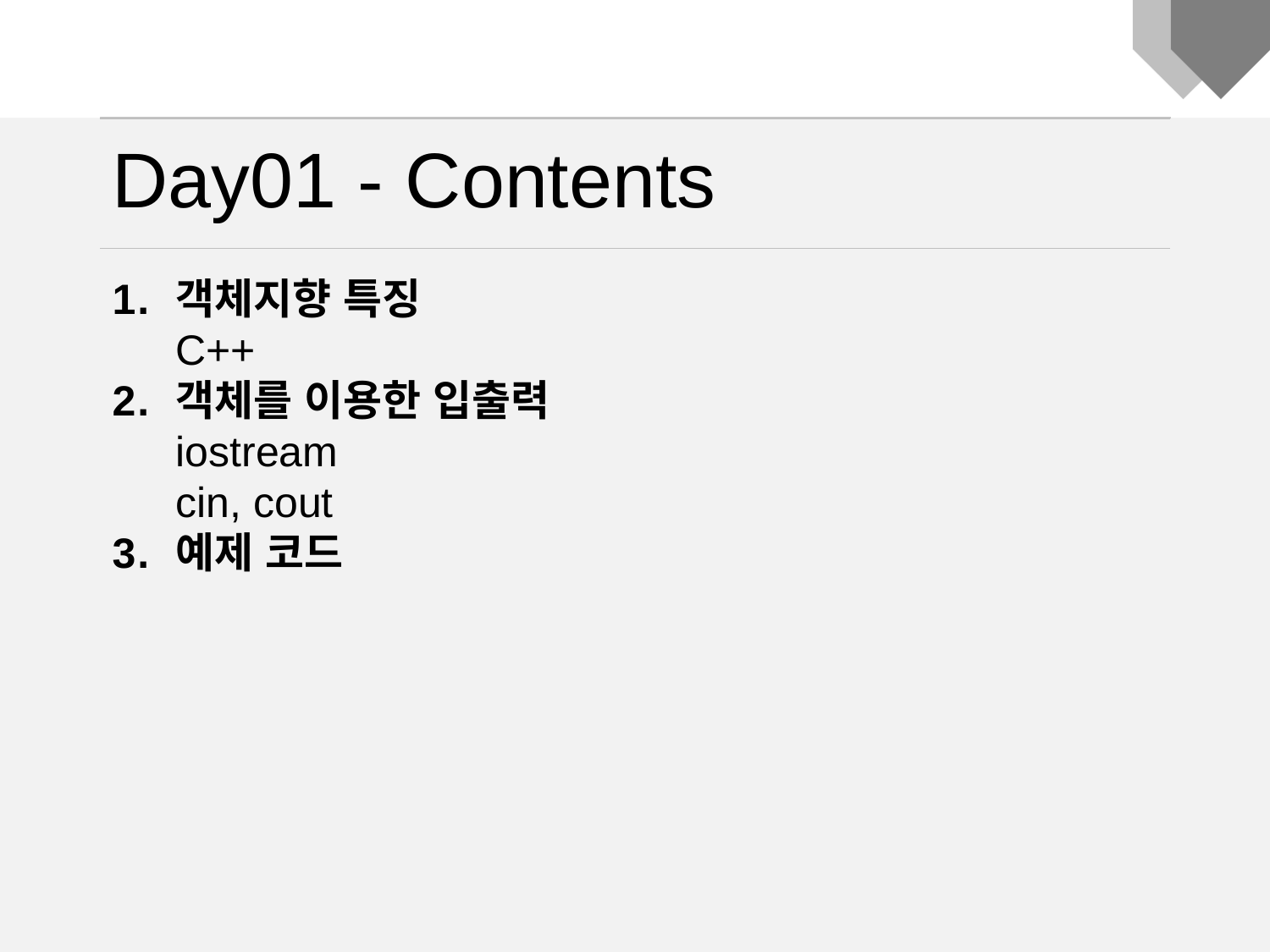

Day01 - Contents
객체지향 특징
C++
객체를 이용한 입출력
iostream
cin, cout
예제 코드